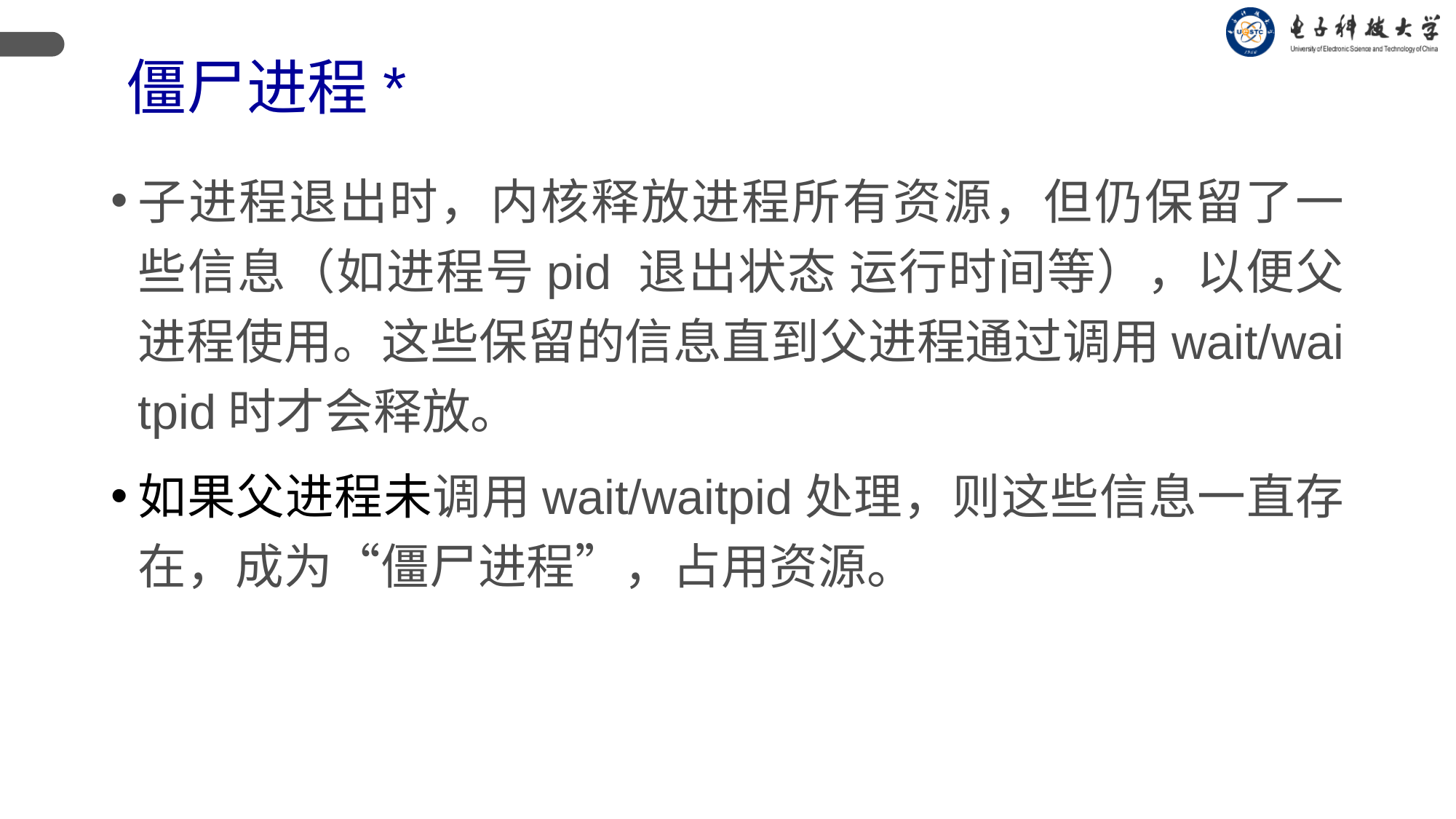

# 僵尸进程*
子进程退出时，内核释放进程所有资源，但仍保留了一些信息（如进程号pid 退出状态 运行时间等），以便父进程使用。这些保留的信息直到父进程通过调用wait/waitpid时才会释放。
如果父进程未调用wait/waitpid处理，则这些信息一直存在，成为“僵尸进程”，占用资源。